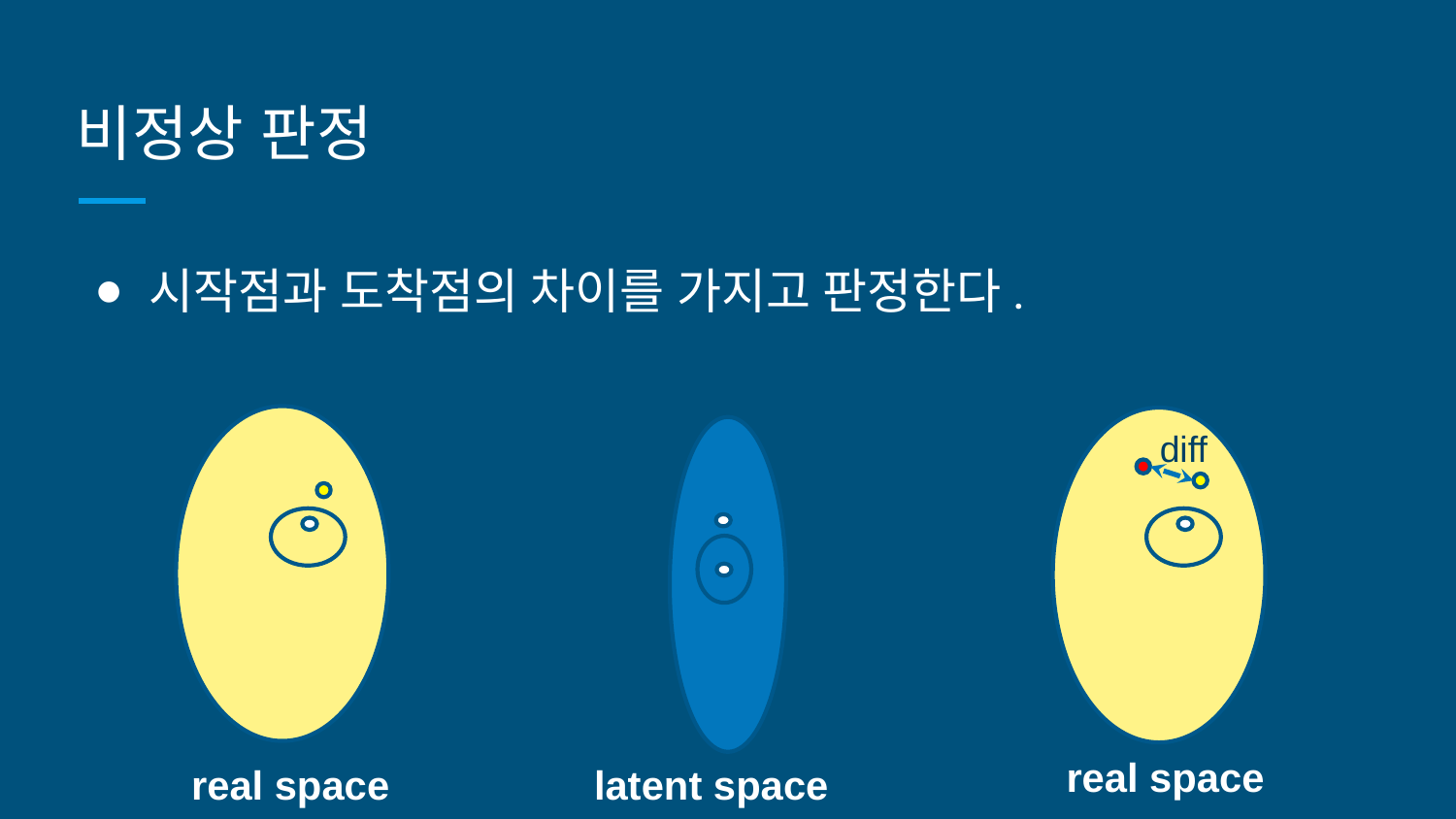

# 비정상 판정
시작점과 도착점의 차이를 가지고 판정한다.

diff

real space
real space
latent space